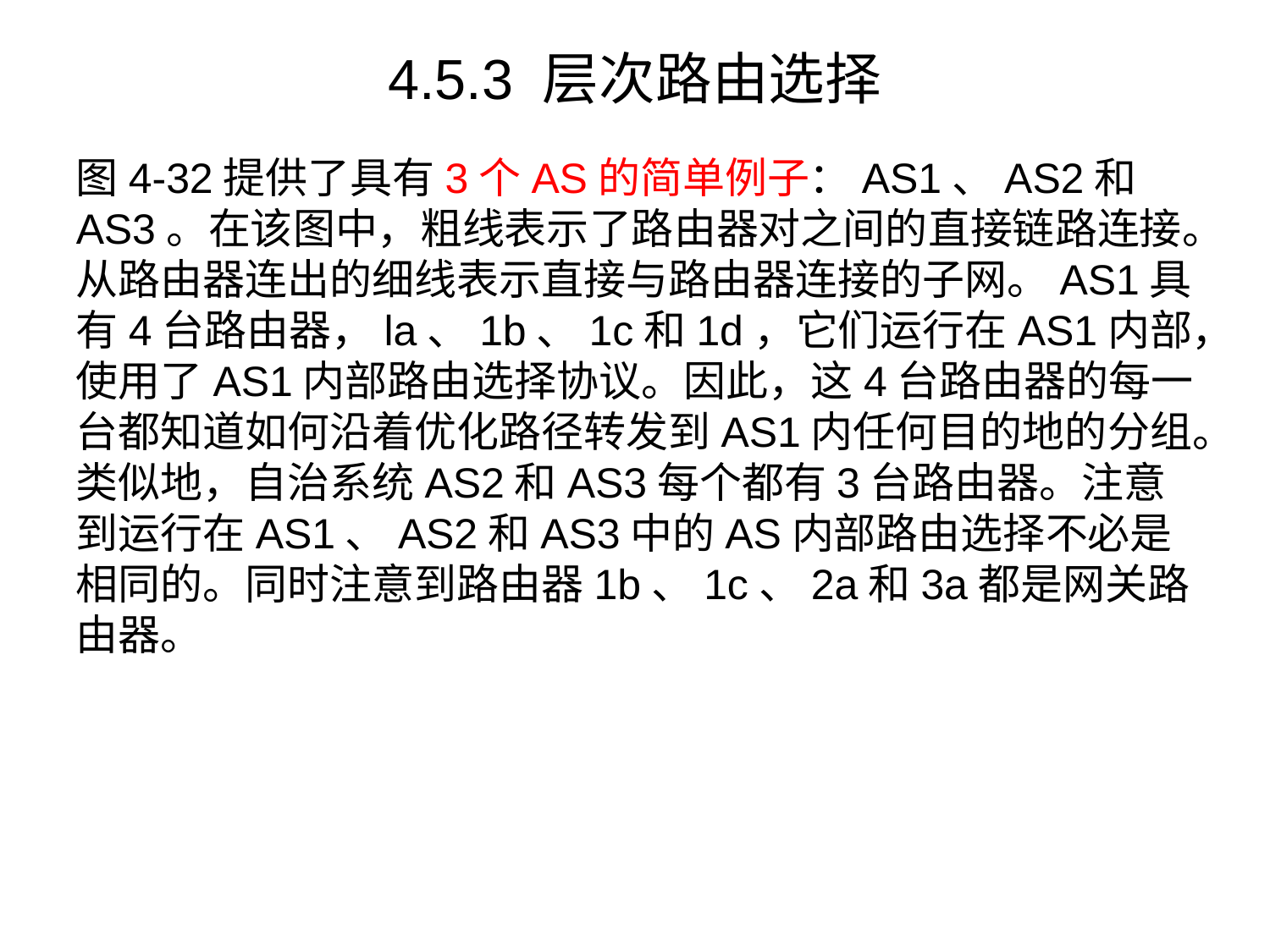

# 4.5.3 层次路由选择
图4-32提供了具有3个AS的简单例子：AS1、AS2和AS3。在该图中，粗线表示了路由器对之间的直接链路连接。从路由器连出的细线表示直接与路由器连接的子网。AS1具有4台路由器，la、1b、1c和1d，它们运行在AS1内部，使用了AS1内部路由选择协议。因此，这4台路由器的每一台都知道如何沿着优化路径转发到AS1内任何目的地的分组。类似地，自治系统AS2和AS3每个都有3台路由器。注意到运行在AS1、AS2和AS3中的AS内部路由选择不必是相同的。同时注意到路由器1b、1c、2a和3a都是网关路由器。